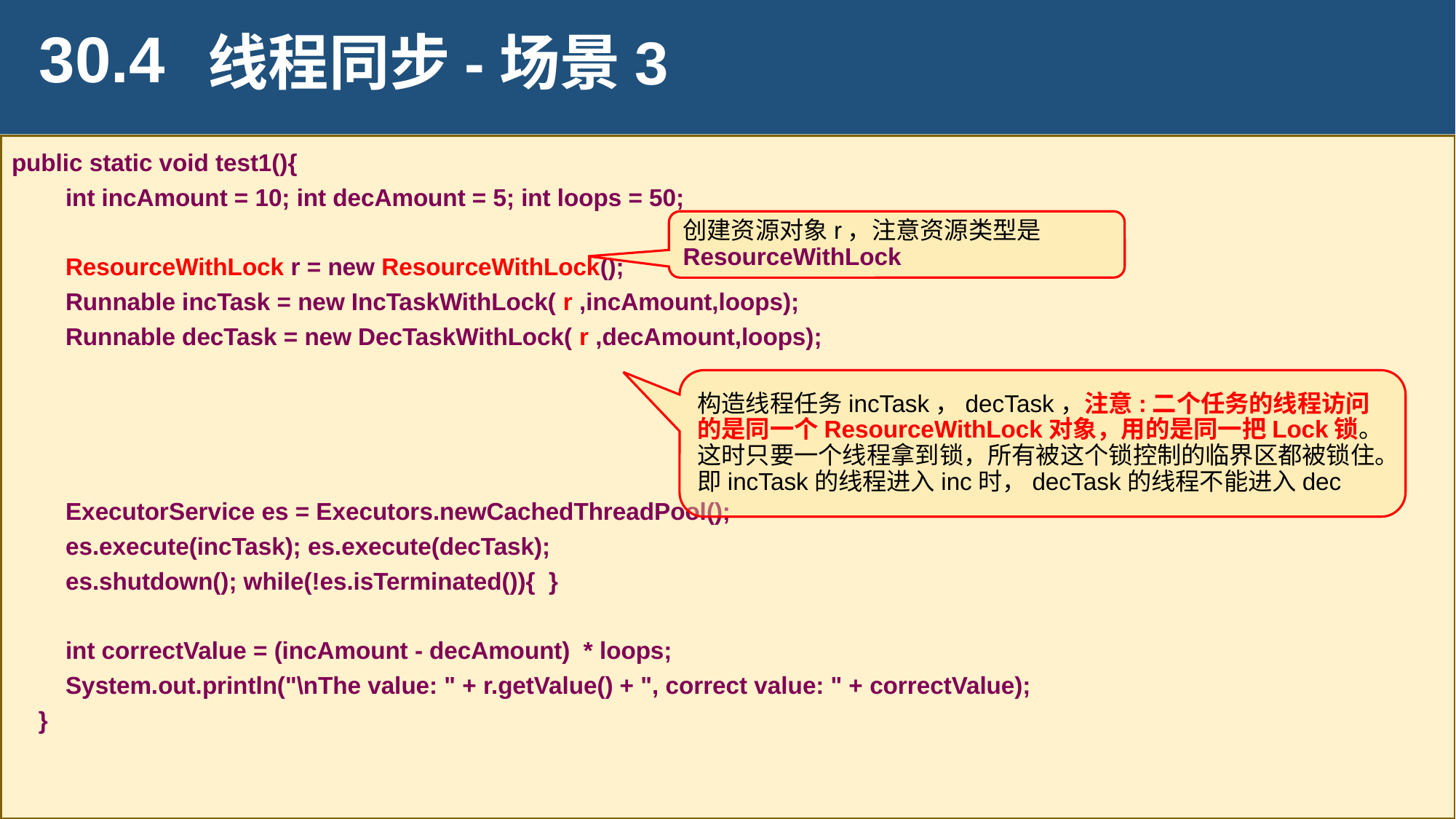

30.4
线程同步-场景3
public static void test1(){
        int incAmount = 10; int decAmount = 5; int loops = 50;

        ResourceWithLock r = new ResourceWithLock();
        Runnable incTask = new IncTaskWithLock( r ,incAmount,loops);
        Runnable decTask = new DecTaskWithLock( r ,decAmount,loops);

        ExecutorService es = Executors.newCachedThreadPool();
        es.execute(incTask); es.execute(decTask);
        es.shutdown(); while(!es.isTerminated()){  }

        int correctValue = (incAmount - decAmount)  * loops;
        System.out.println("\nThe value: " + r.getValue() + ", correct value: " + correctValue);
    }
创建资源对象r，注意资源类型是ResourceWithLock
构造线程任务incTask，decTask，注意:二个任务的线程访问的是同一个ResourceWithLock对象，用的是同一把Lock锁。这时只要一个线程拿到锁，所有被这个锁控制的临界区都被锁住。即incTask的线程进入inc时，decTask的线程不能进入dec